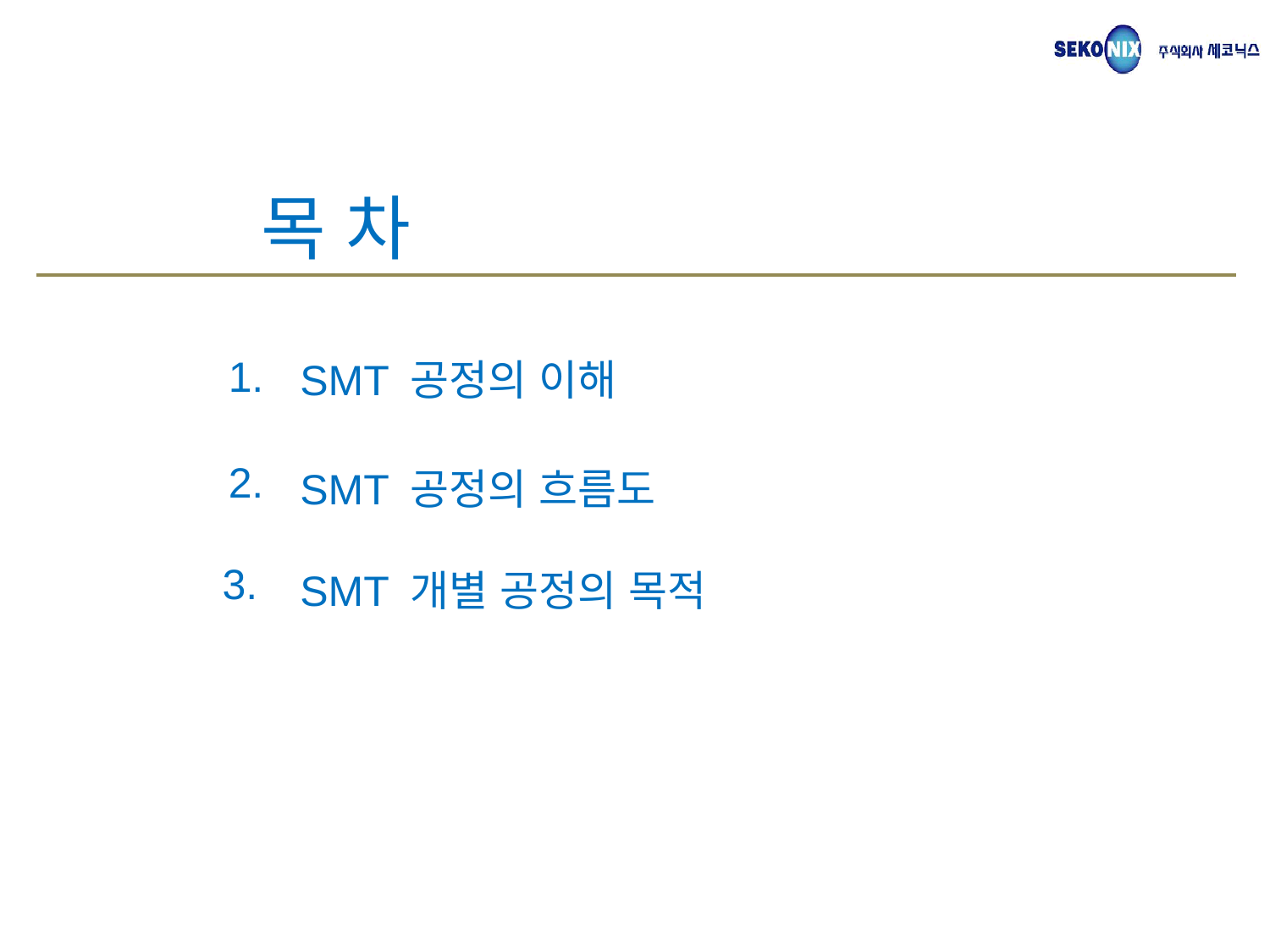

목 차
| 1. | SMT 공정의 이해 |
| --- | --- |
| 2. | SMT 공정의 흐름도 |
| 3. | SMT 개별 공정의 목적 |
|  |  |
|  |  |
|  |  |